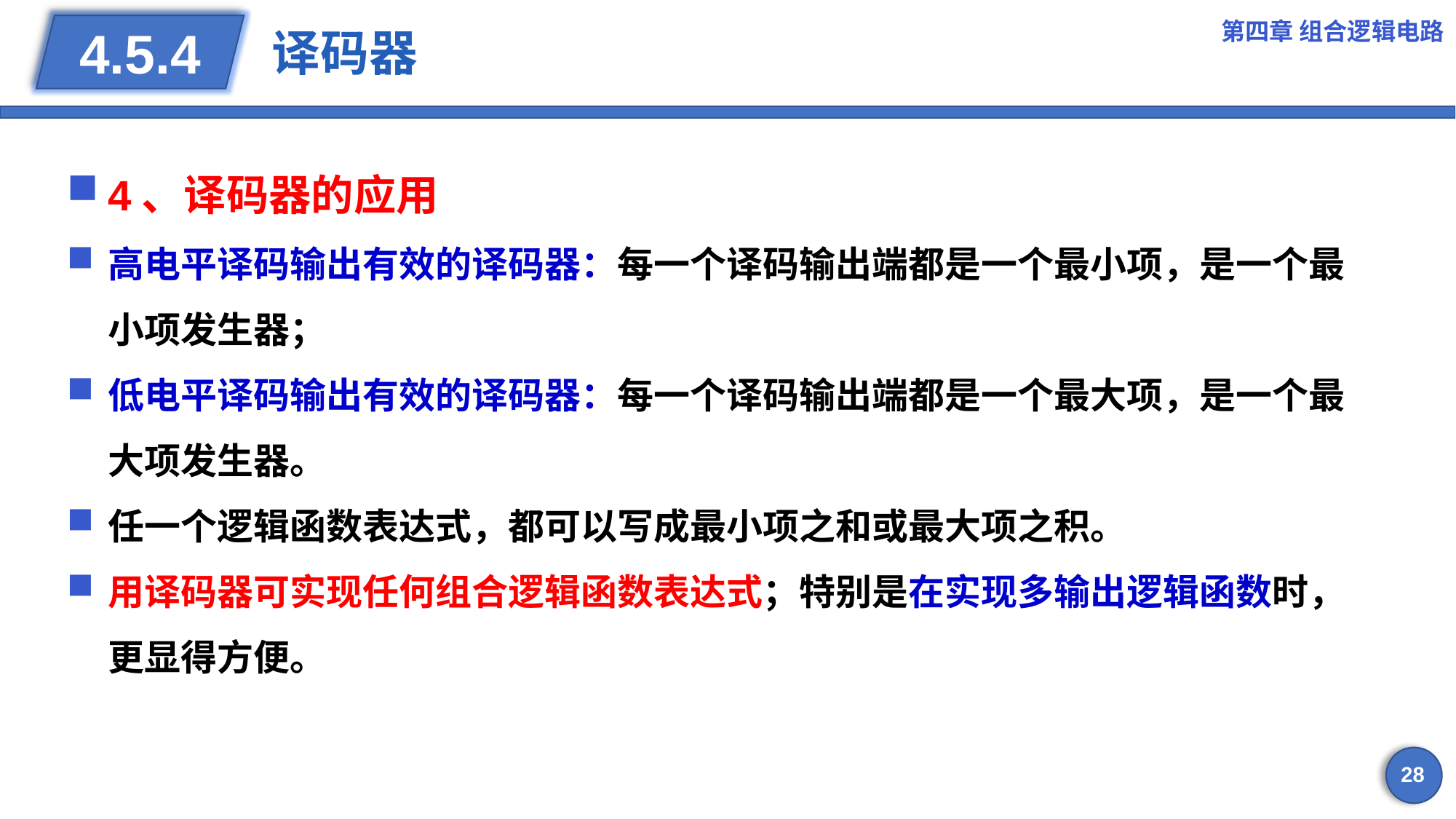

第四章 组合逻辑电路
# 译码器
4.5.4
4、译码器的应用
高电平译码输出有效的译码器：每一个译码输出端都是一个最小项，是一个最小项发生器；
低电平译码输出有效的译码器：每一个译码输出端都是一个最大项，是一个最大项发生器。
任一个逻辑函数表达式，都可以写成最小项之和或最大项之积。
用译码器可实现任何组合逻辑函数表达式；特别是在实现多输出逻辑函数时，更显得方便。
28